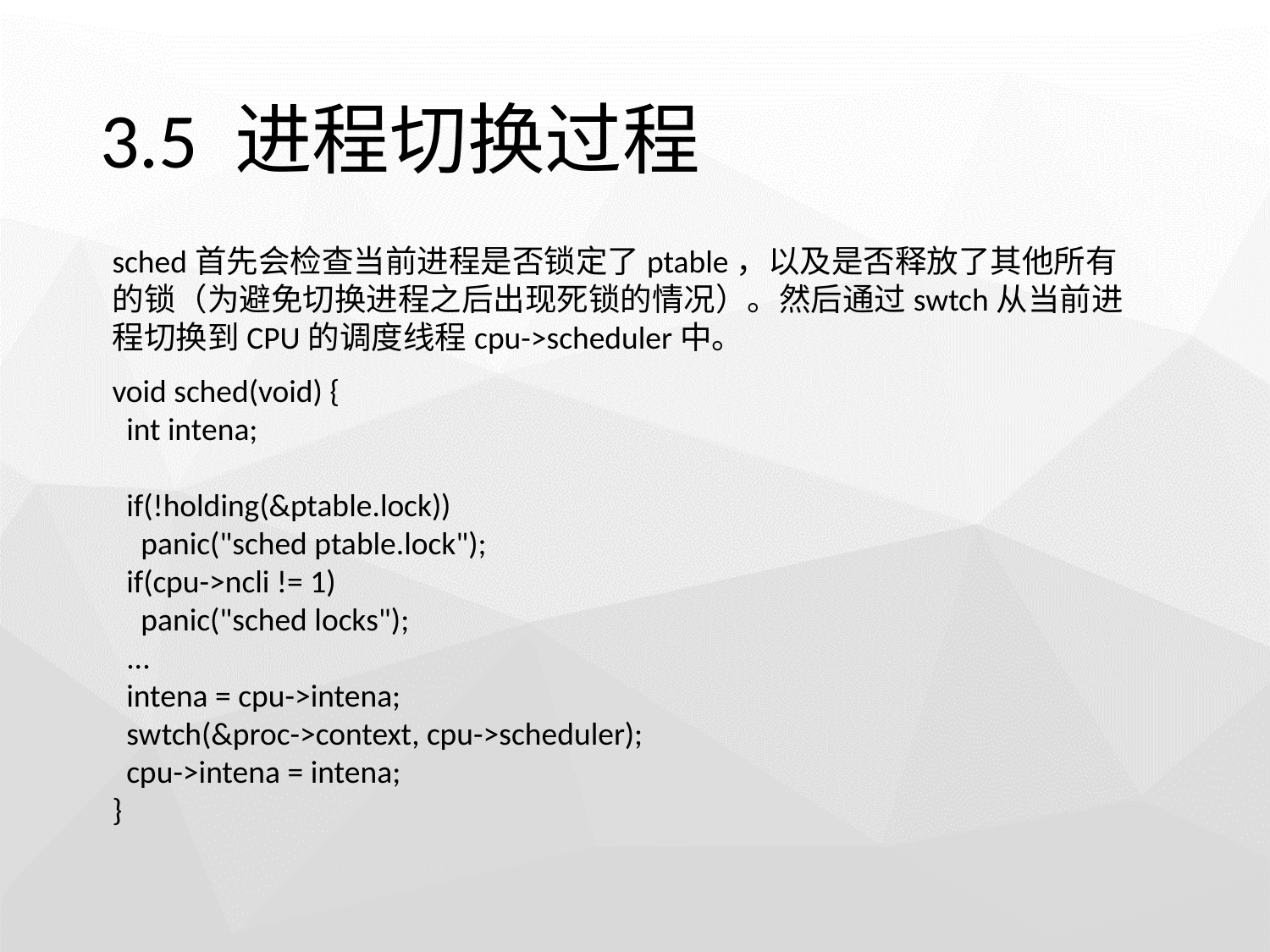

# 3.5 进程切换过程
sched首先会检查当前进程是否锁定了ptable，以及是否释放了其他所有的锁（为避免切换进程之后出现死锁的情况）。然后通过swtch从当前进程切换到CPU的调度线程cpu->scheduler中。
void sched(void) {
  int intena;

  if(!holding(&ptable.lock))
    panic("sched ptable.lock");
  if(cpu->ncli != 1)
    panic("sched locks");
  ...
  intena = cpu->intena;
  swtch(&proc->context, cpu->scheduler);
  cpu->intena = intena;
}